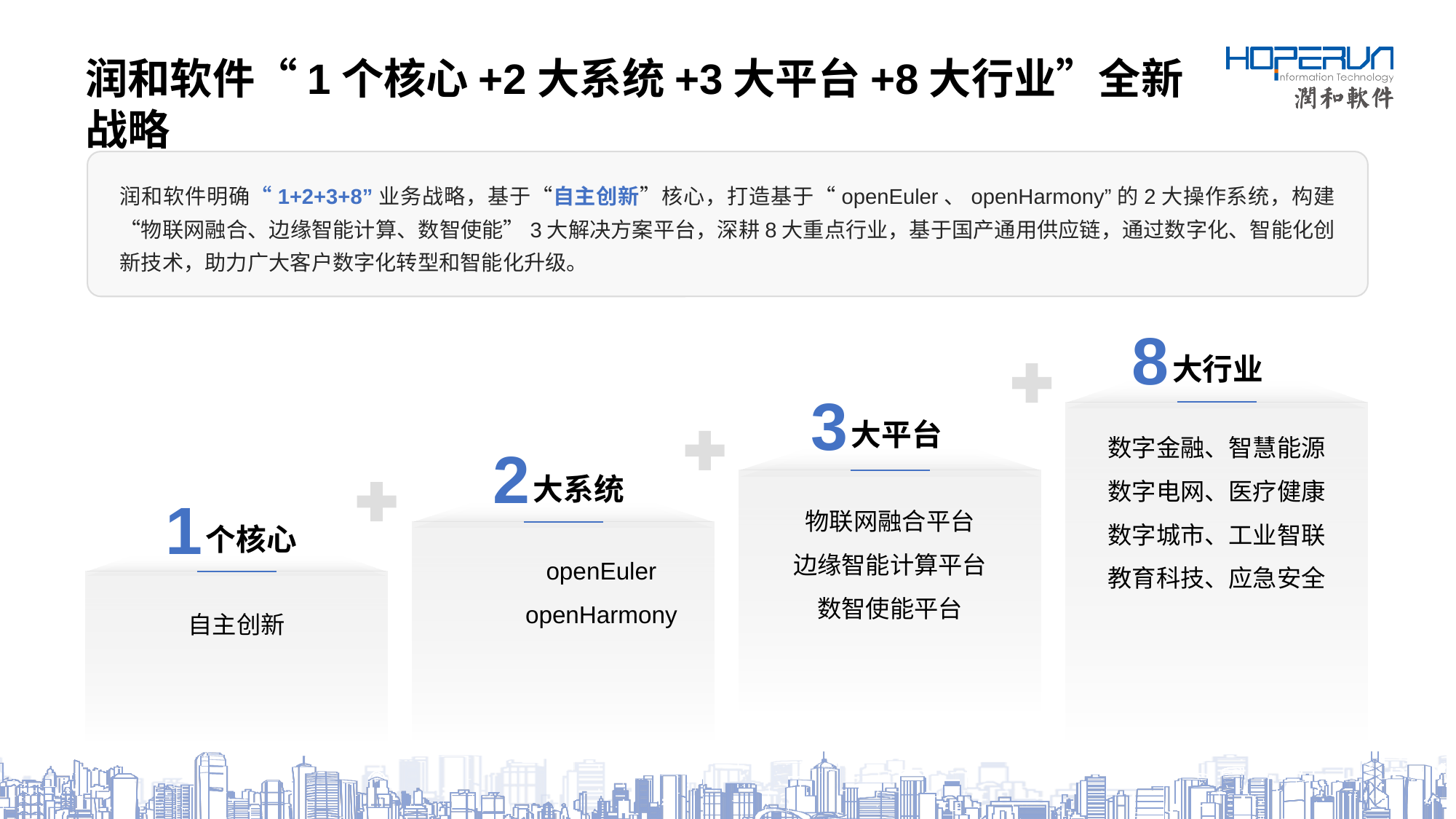

润和软件“1个核心+2大系统+3大平台+8大行业”全新战略

润和软件明确“1+2+3+8”业务战略，基于“自主创新”核心，打造基于“openEuler、openHarmony”的2大操作系统，构建“物联网融合、边缘智能计算、数智使能”3大解决方案平台，深耕8大重点行业，基于国产通用供应链，通过数字化、智能化创新技术，助力广大客户数字化转型和智能化升级。
8
大行业

3

大平台
数字金融、智慧能源
数字电网、医疗健康
数字城市、工业智联
教育科技、应急安全

2

大系统

1
物联网融合平台
边缘智能计算平台
数智使能平台

个核心
openEuler
openHarmony

自主创新